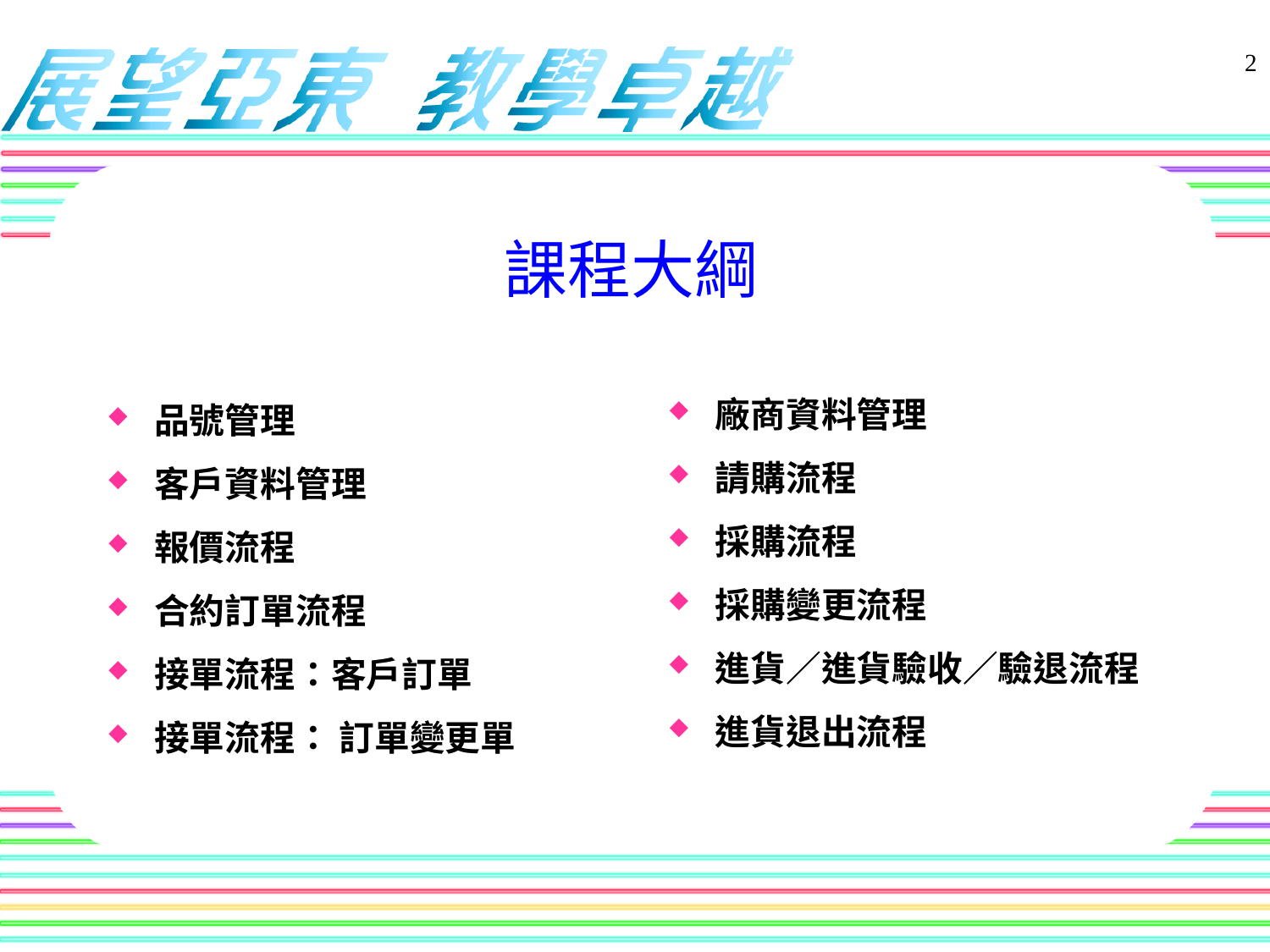

2
# 課程大綱
廠商資料管理
請購流程
採購流程
採購變更流程
進貨／進貨驗收／驗退流程
進貨退出流程
品號管理
客戶資料管理
報價流程
合約訂單流程
接單流程：客戶訂單
接單流程： 訂單變更單